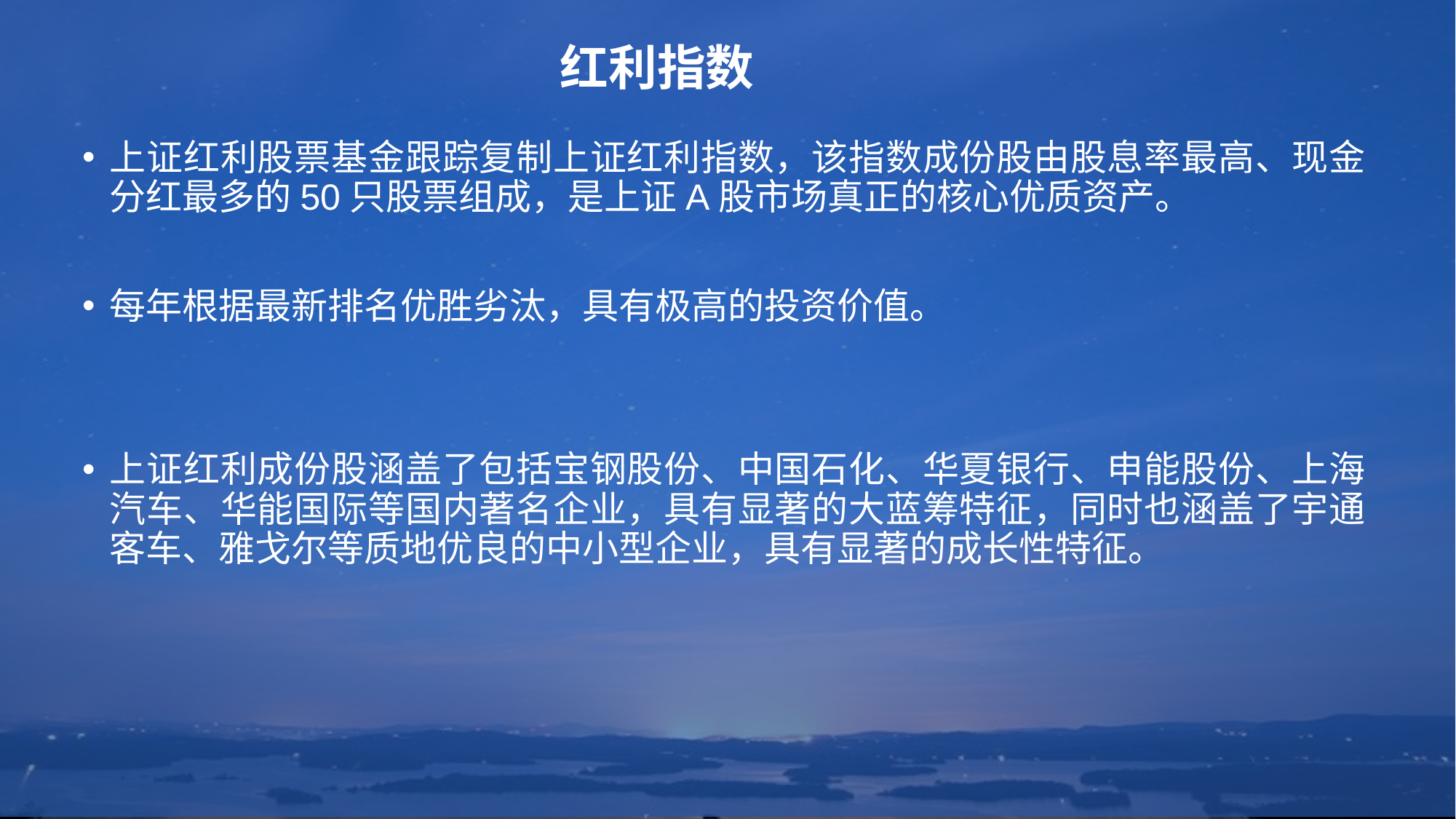

# 红利指数
上证红利股票基金跟踪复制上证红利指数，该指数成份股由股息率最高、现金分红最多的50只股票组成，是上证A股市场真正的核心优质资产。

每年根据最新排名优胜劣汰，具有极高的投资价值。

上证红利成份股涵盖了包括宝钢股份、中国石化、华夏银行、申能股份、上海汽车、华能国际等国内著名企业，具有显著的大蓝筹特征，同时也涵盖了宇通客车、雅戈尔等质地优良的中小型企业，具有显著的成长性特征。